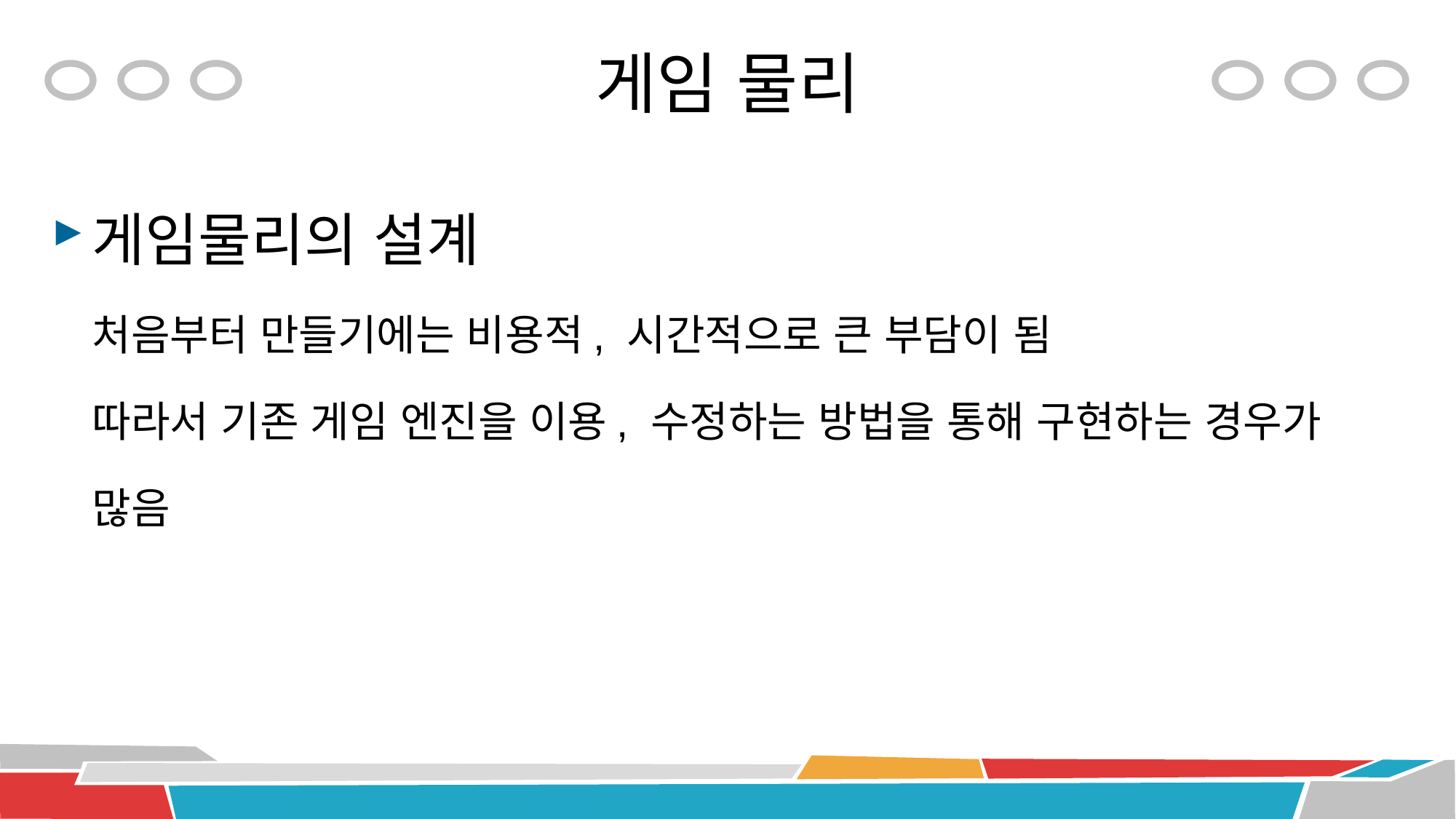

# 게임 물리
게임물리의 설계
처음부터 만들기에는 비용적, 시간적으로 큰 부담이 됨
따라서 기존 게임 엔진을 이용, 수정하는 방법을 통해 구현하는 경우가 많음